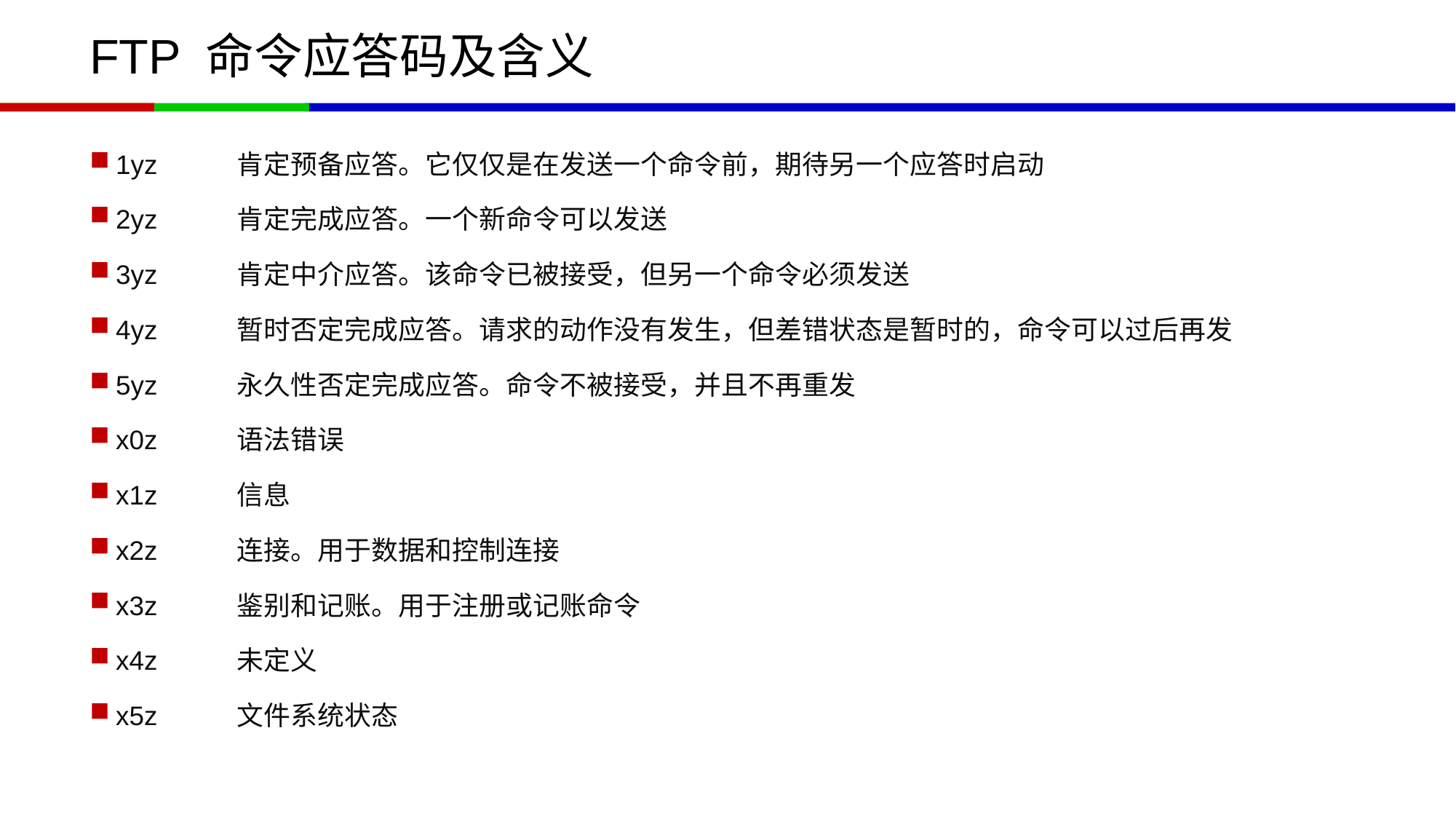

# FTP 命令应答码及含义
1yz          肯定预备应答。它仅仅是在发送一个命令前，期待另一个应答时启动
2yz          肯定完成应答。一个新命令可以发送
3yz          肯定中介应答。该命令已被接受，但另一个命令必须发送
4yz          暂时否定完成应答。请求的动作没有发生，但差错状态是暂时的，命令可以过后再发
5yz          永久性否定完成应答。命令不被接受，并且不再重发
x0z          语法错误
x1z          信息
x2z          连接。用于数据和控制连接
x3z          鉴别和记账。用于注册或记账命令
x4z          未定义
x5z          文件系统状态
96